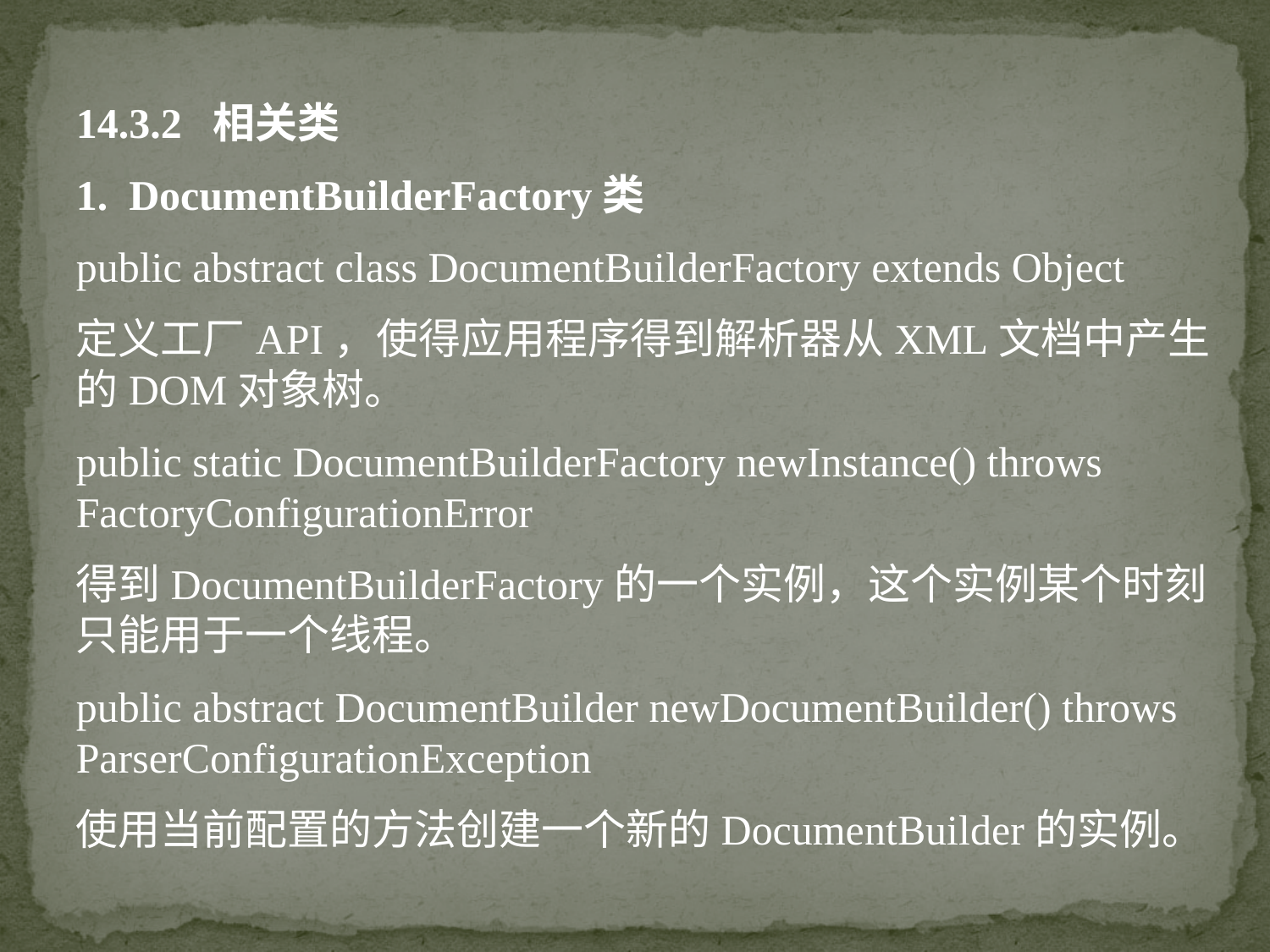

14.3.2  相关类
1.  DocumentBuilderFactory类
public abstract class DocumentBuilderFactory extends Object
定义工厂API，使得应用程序得到解析器从XML文档中产生的DOM对象树。
public static DocumentBuilderFactory newInstance() throws FactoryConfigurationError
得到DocumentBuilderFactory的一个实例，这个实例某个时刻只能用于一个线程。
public abstract DocumentBuilder newDocumentBuilder() throws ParserConfigurationException
使用当前配置的方法创建一个新的DocumentBuilder的实例。